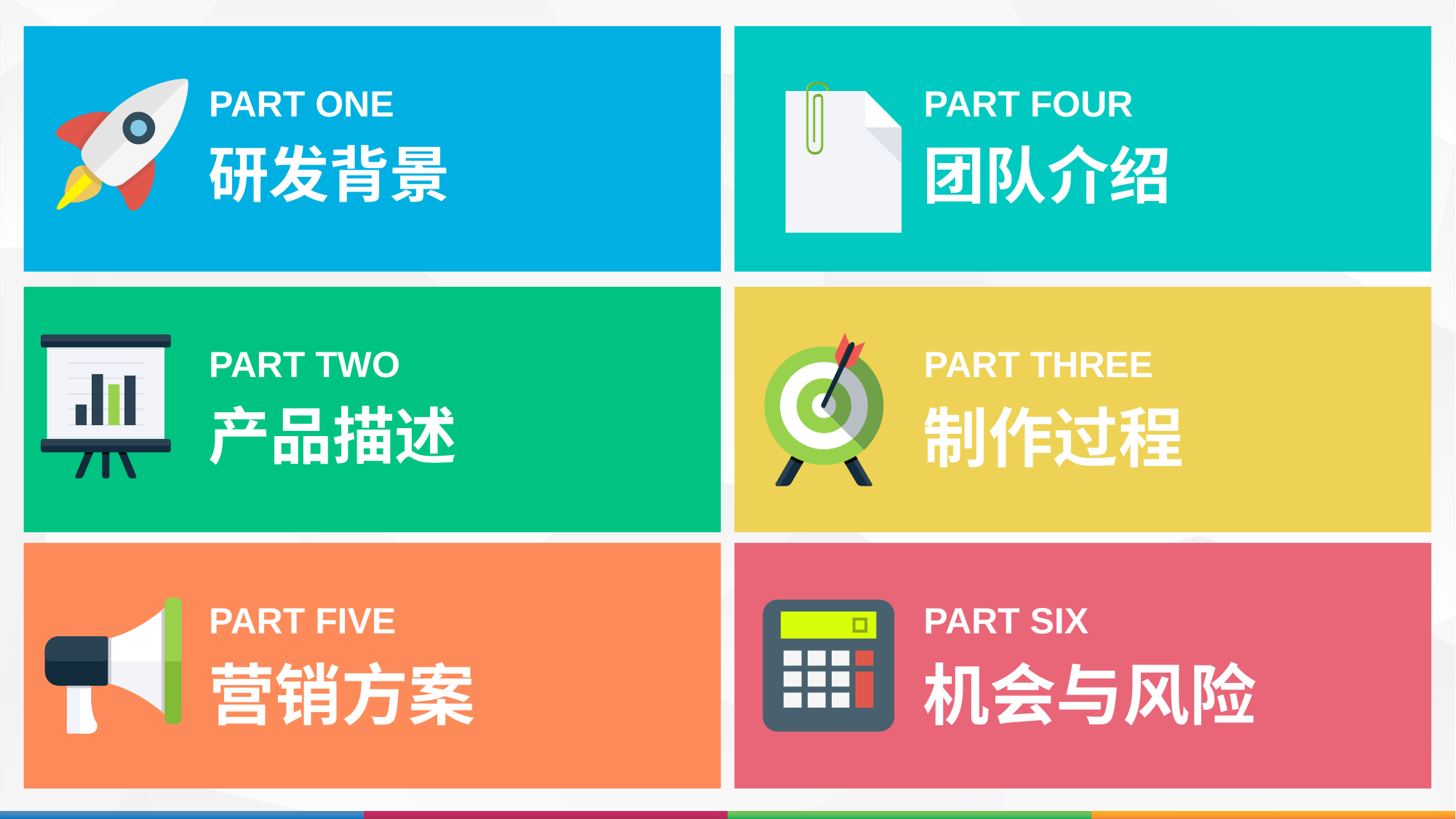

PART ONE
PART FOUR

研发背景
团队介绍

PART TWO
PART THREE
产品描述
制作过程

PART FIVE
PART SIX

营销方案
机会与风险